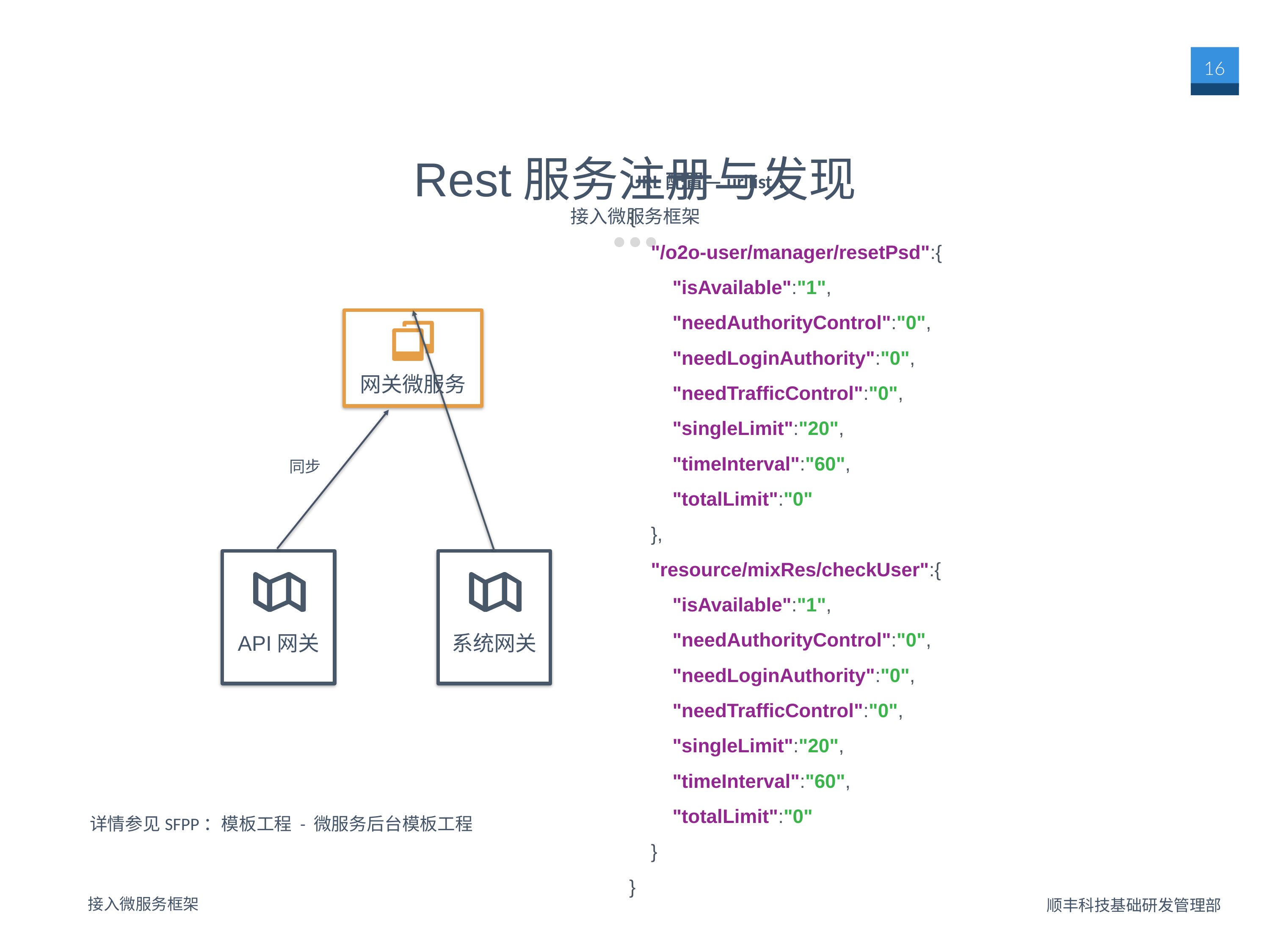

16
Rest服务注册与发现
接入微服务框架

URL配置—urllist：
{
    "/o2o-user/manager/resetPsd":{
        "isAvailable":"1",
        "needAuthorityControl":"0",
        "needLoginAuthority":"0",
        "needTrafficControl":"0",
        "singleLimit":"20",
        "timeInterval":"60",
        "totalLimit":"0"
    },
    "resource/mixRes/checkUser":{
        "isAvailable":"1",
        "needAuthorityControl":"0",
        "needLoginAuthority":"0",
        "needTrafficControl":"0",
        "singleLimit":"20",
        "timeInterval":"60",
        "totalLimit":"0"
    }
}

网关微服务

同步

API网关

系统网关

详情参见SFPP：模板工程 - 微服务后台模板工程